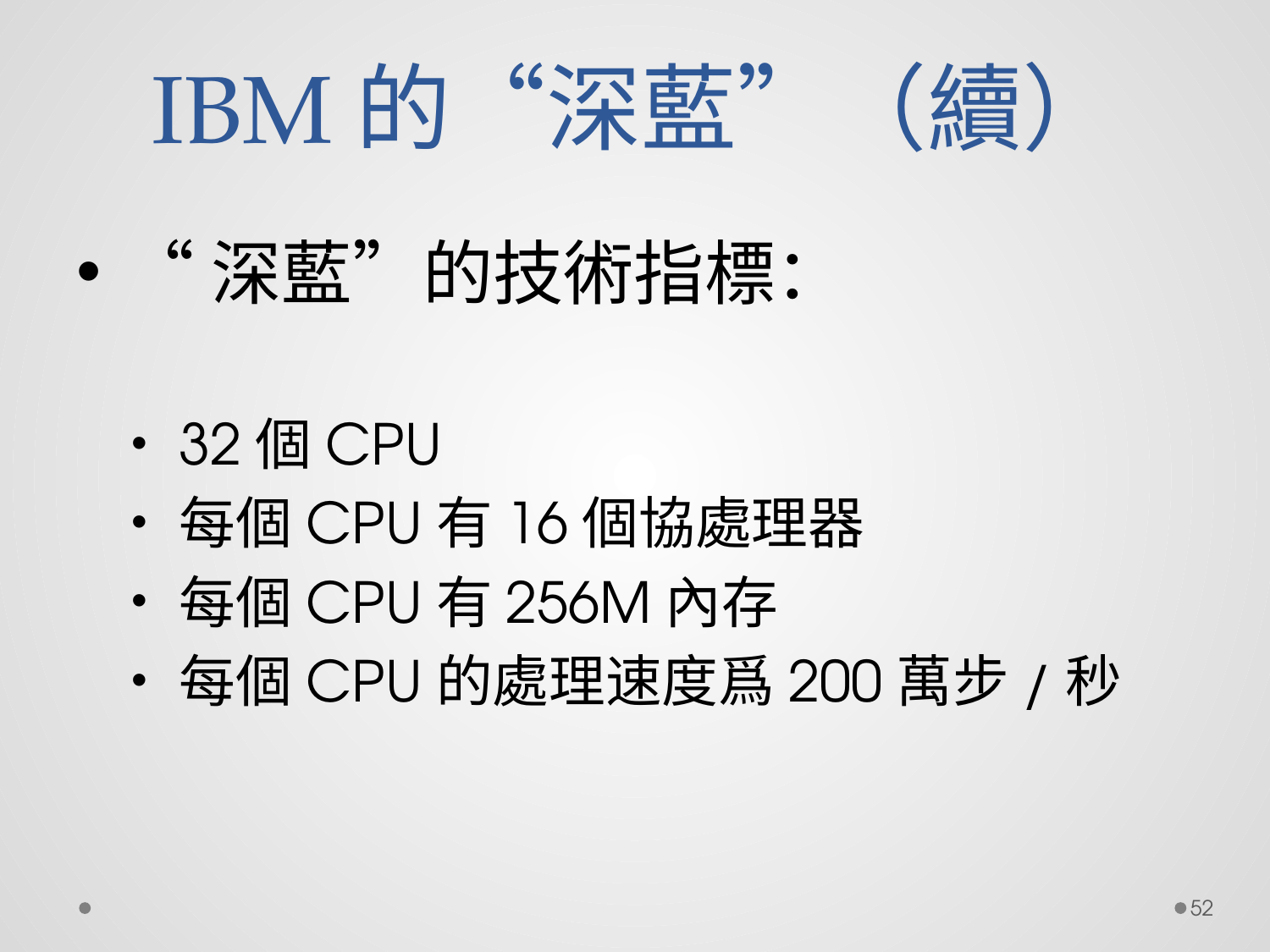

# IBM的“深藍”（續）
“深藍”的技術指標：

32個CPU
每個CPU有16個協處理器
每個CPU有256M內存
每個CPU的處理速度爲200萬步/秒
52